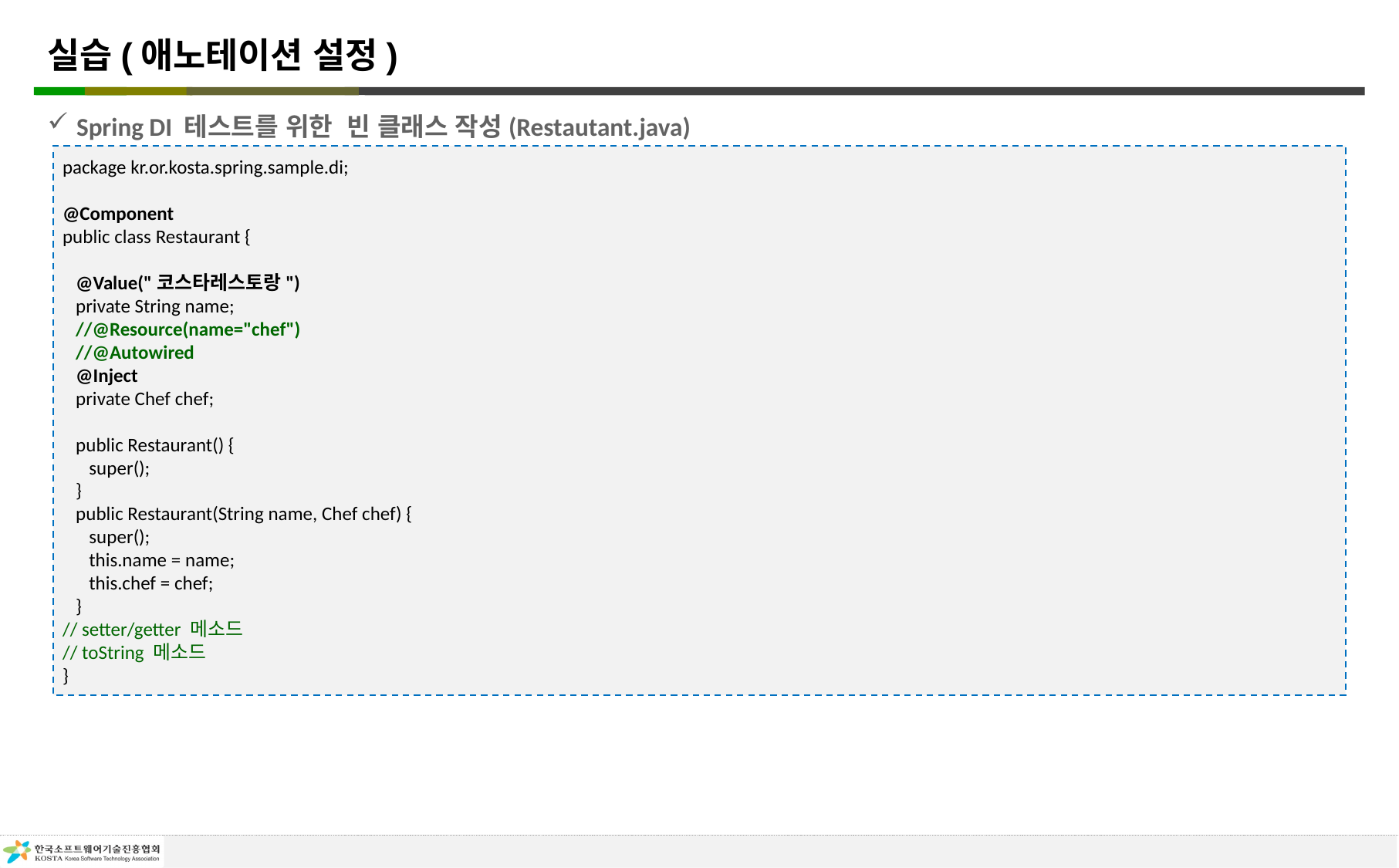

# 실습(애노테이션 설정)
Spring DI 테스트를 위한  빈 클래스 작성(Restautant.java)
package kr.or.kosta.spring.sample.di;

@Component
public class Restaurant {

   @Value("코스타레스토랑")
   private String name;
   //@Resource(name="chef")
   //@Autowired
   @Inject
   private Chef chef;

   public Restaurant() {
      super();
   }
   public Restaurant(String name, Chef chef) {
      super();
      this.name = name;
      this.chef = chef;
   }
// setter/getter 메소드
// toString 메소드
}